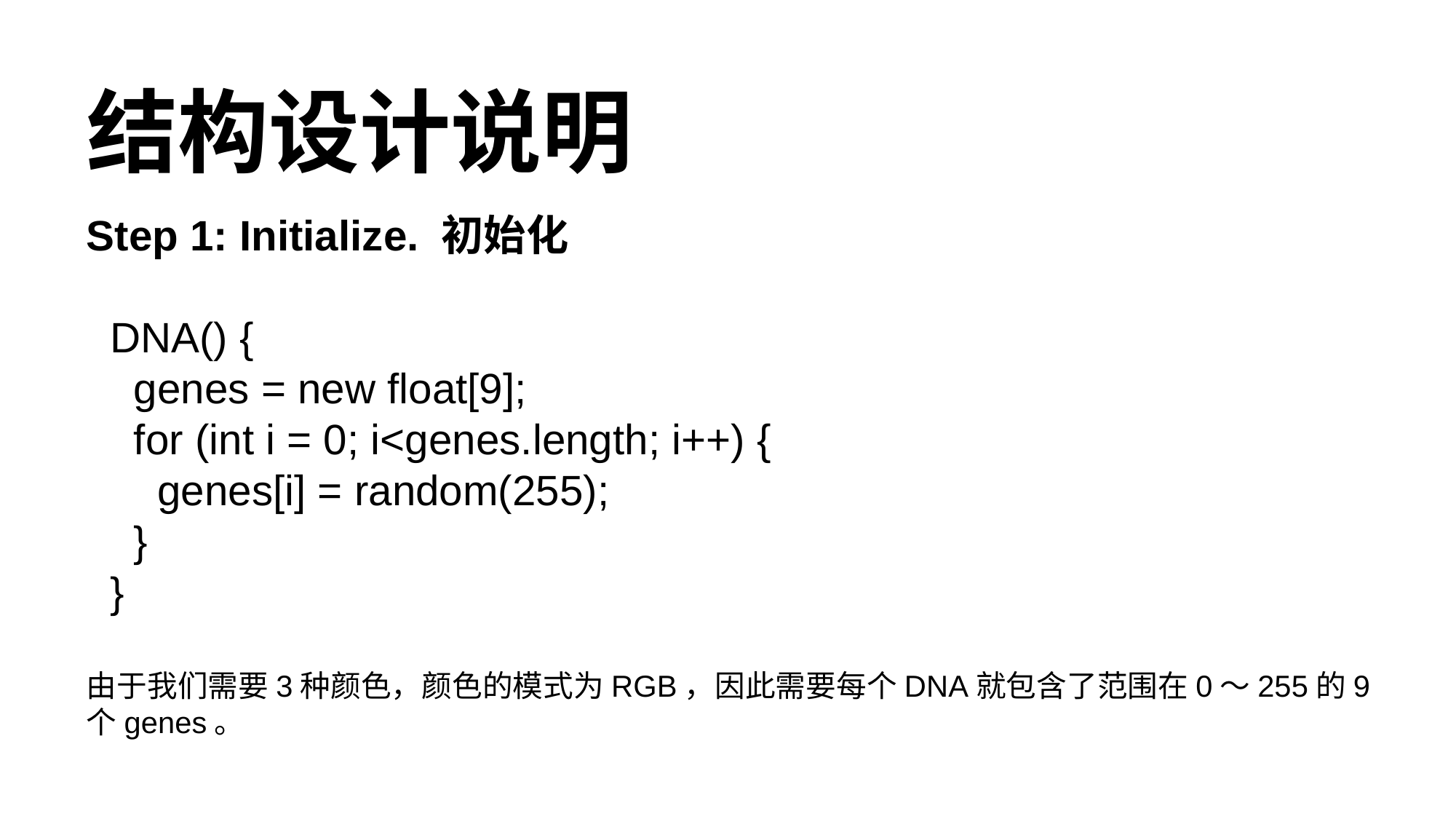

结构设计说明
Step 1: Initialize. 初始化

  DNA() {
    genes = new float[9];
    for (int i = 0; i<genes.length; i++) {
      genes[i] = random(255);
    }
  }

由于我们需要3种颜色，颜色的模式为RGB，因此需要每个DNA就包含了范围在0～255的9个genes。